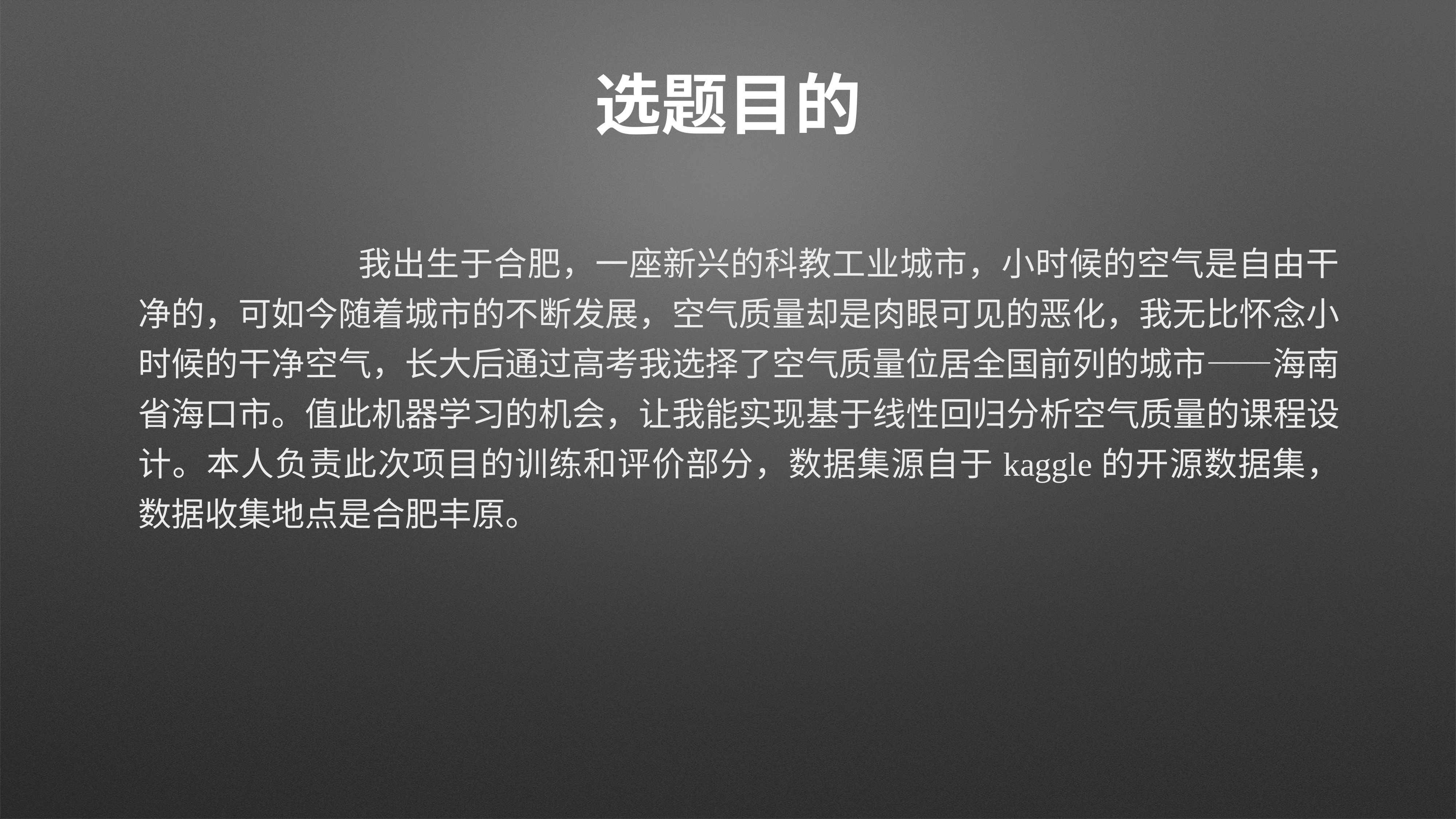

# 选题目的
				我出生于合肥，一座新兴的科教工业城市，小时候的空气是自由干净的，可如今随着城市的不断发展，空气质量却是肉眼可见的恶化，我无比怀念小时候的干净空气，长大后通过高考我选择了空气质量位居全国前列的城市——海南省海口市。值此机器学习的机会，让我能实现基于线性回归分析空气质量的课程设计。本人负责此次项目的训练和评价部分，数据集源自于kaggle的开源数据集，数据收集地点是合肥丰原。